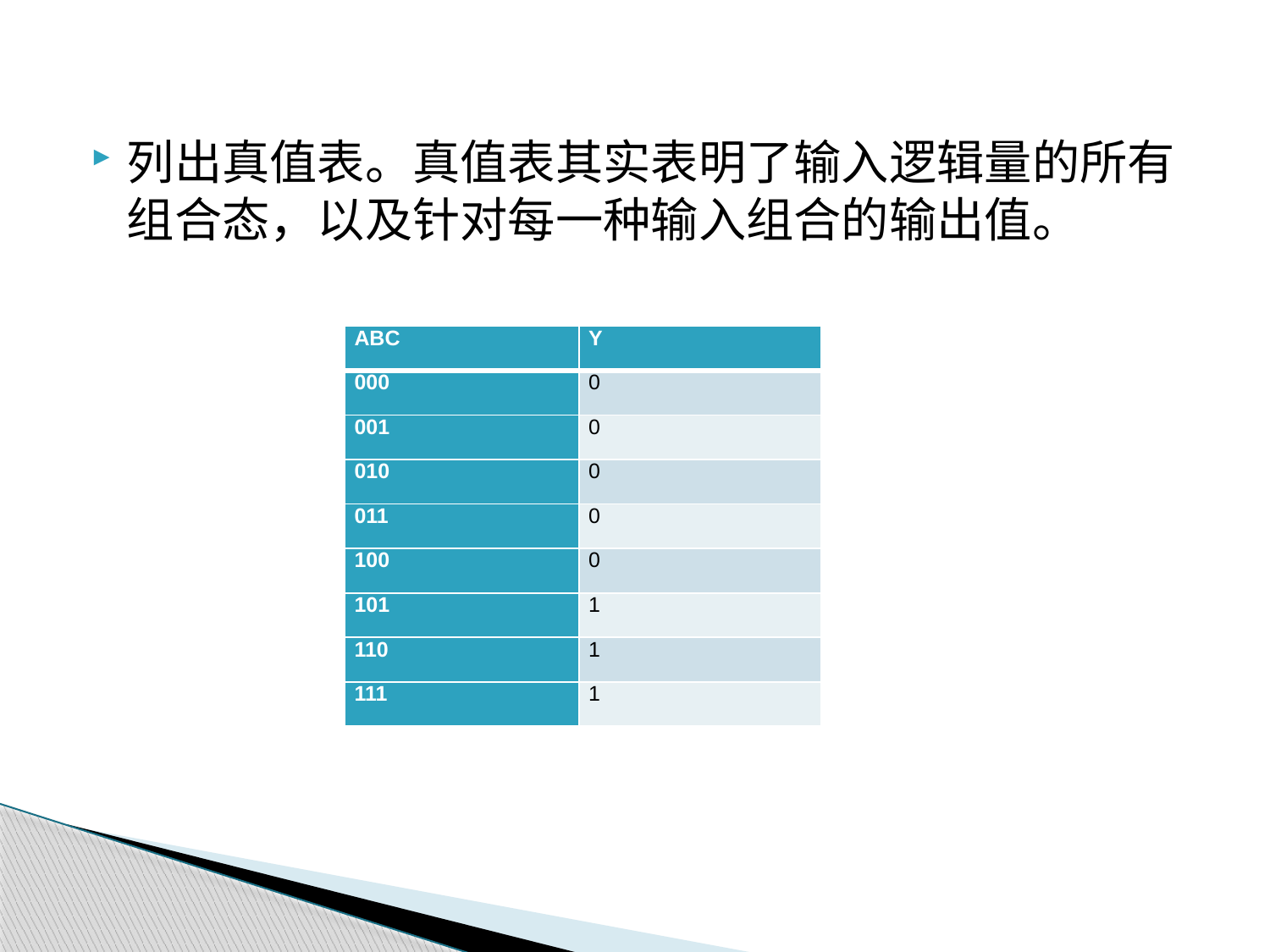

列出真值表。真值表其实表明了输入逻辑量的所有组合态，以及针对每一种输入组合的输出值。
| ABC | Y |
| --- | --- |
| 000 | 0 |
| 001 | 0 |
| 010 | 0 |
| 011 | 0 |
| 100 | 0 |
| 101 | 1 |
| 110 | 1 |
| 111 | 1 |